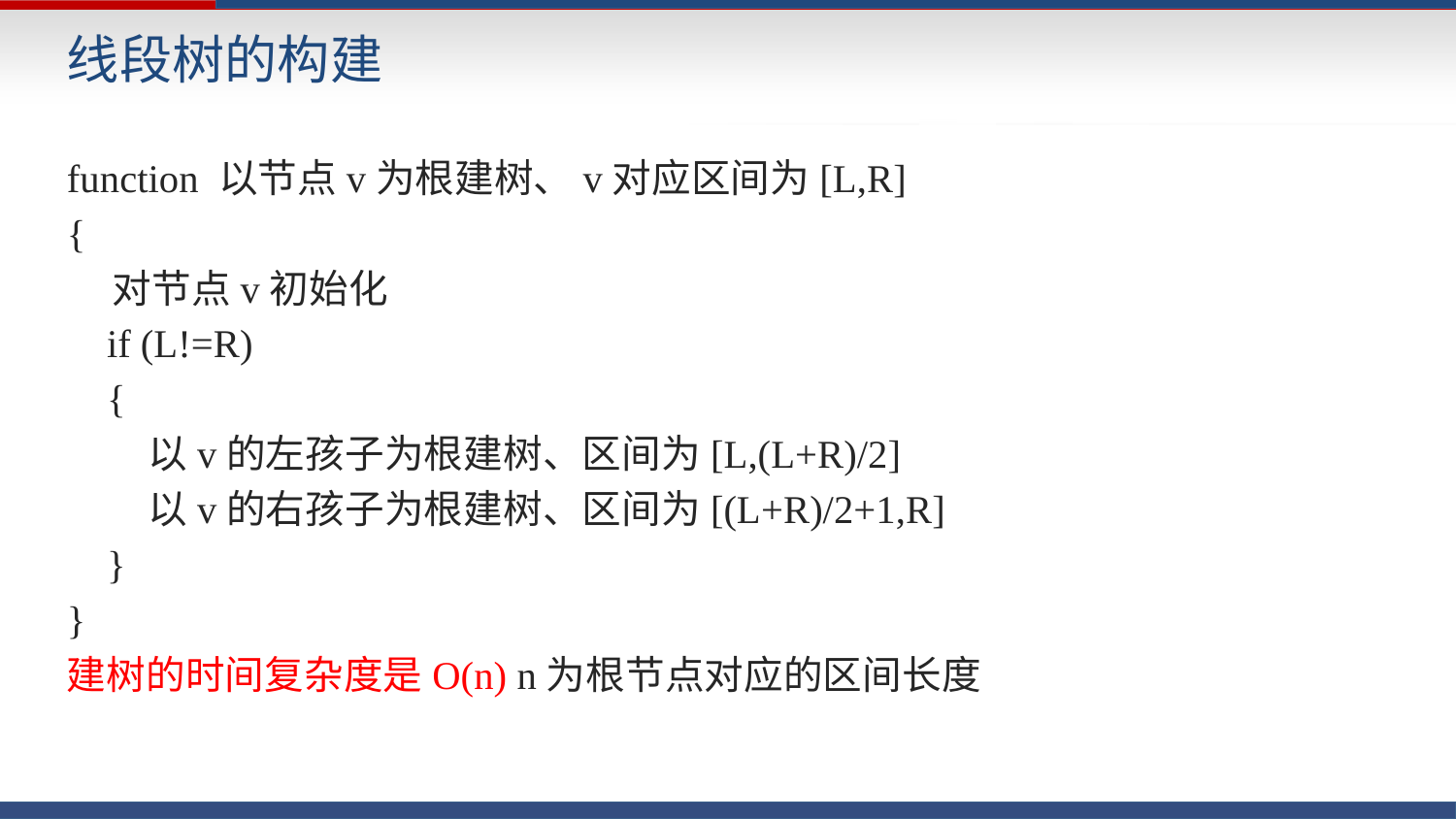

# 线段树的构建
function 以节点v为根建树、v对应区间为[L,R]
{
    对节点v初始化
    if (L!=R)
    {
        以v的左孩子为根建树、区间为[L,(L+R)/2]
        以v的右孩子为根建树、区间为[(L+R)/2+1,R]
    }
}
建树的时间复杂度是O(n) n为根节点对应的区间长度